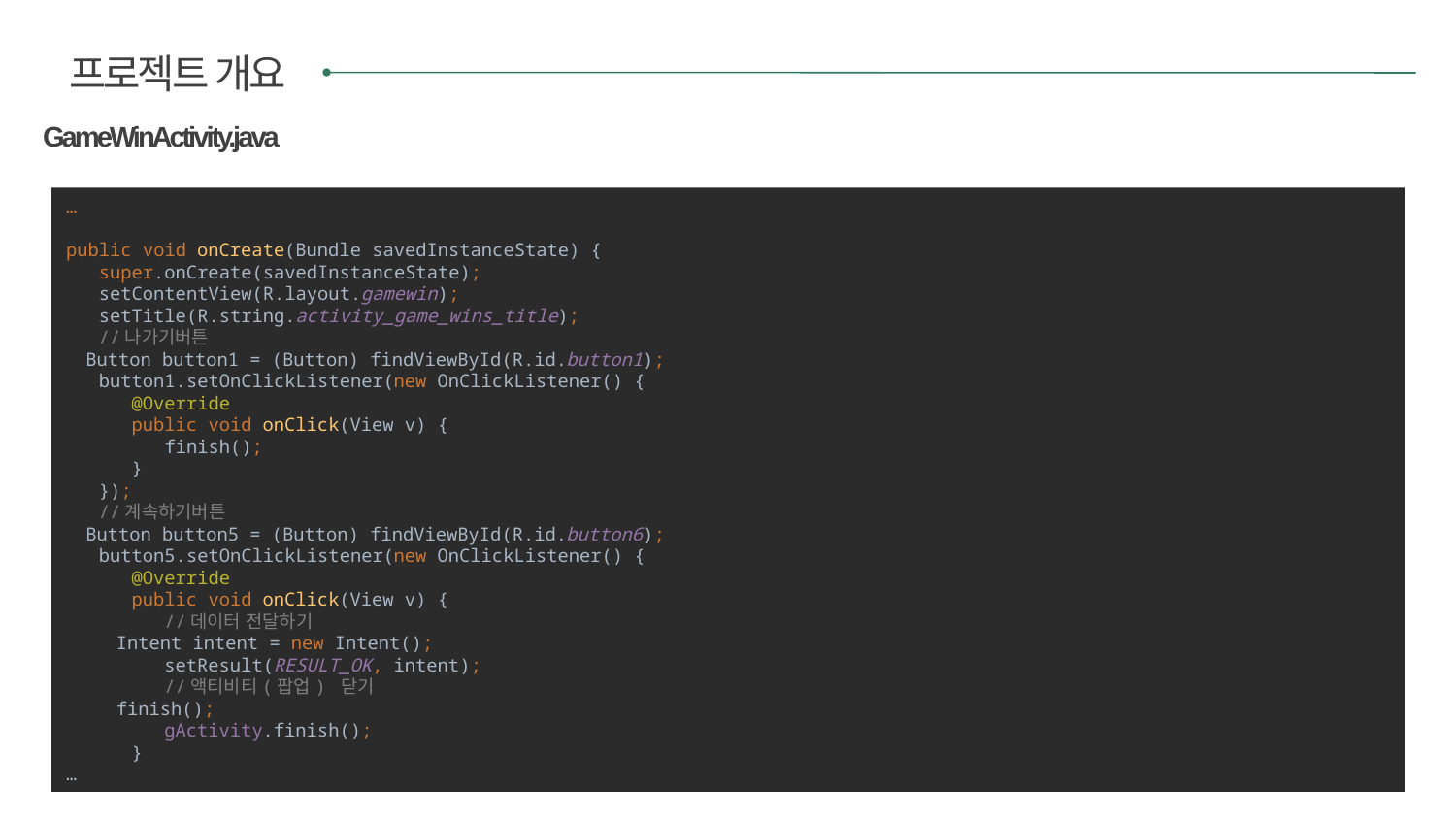

프로젝트 개요
GameWinActivity.java
…

public void onCreate(Bundle savedInstanceState) {
   super.onCreate(savedInstanceState);
   setContentView(R.layout.gamewin);
   setTitle(R.string.activity_game_wins_title);
   //나가기버튼
   Button button1 = (Button) findViewById(R.id.button1);
   button1.setOnClickListener(new OnClickListener() {
      @Override
      public void onClick(View v) {
         finish();
      }
   });
   //계속하기버튼
   Button button5 = (Button) findViewById(R.id.button6);
   button5.setOnClickListener(new OnClickListener() {
      @Override
      public void onClick(View v) {
         //데이터 전달하기
         Intent intent = new Intent();
         setResult(RESULT_OK, intent);
         //액티비티(팝업) 닫기
         finish();
         gActivity.finish();
      }
…